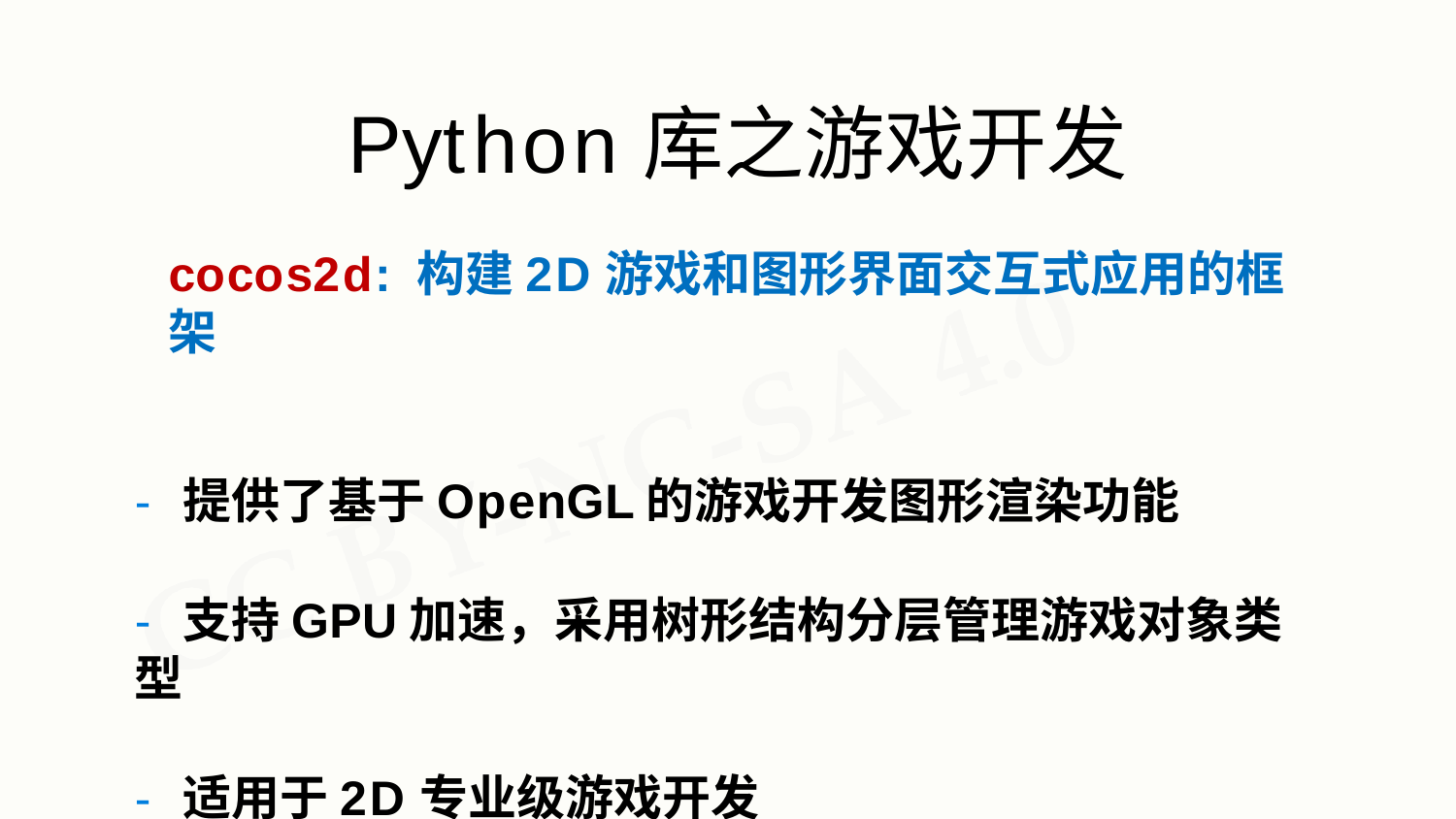

# Python库之游戏开发
cocos2d: 构建2D游戏和图形界面交互式应用的框架

- 提供了基于OpenGL的游戏开发图形渲染功能

- 支持GPU加速，采用树形结构分层管理游戏对象类型

- 适用于2D专业级游戏开发